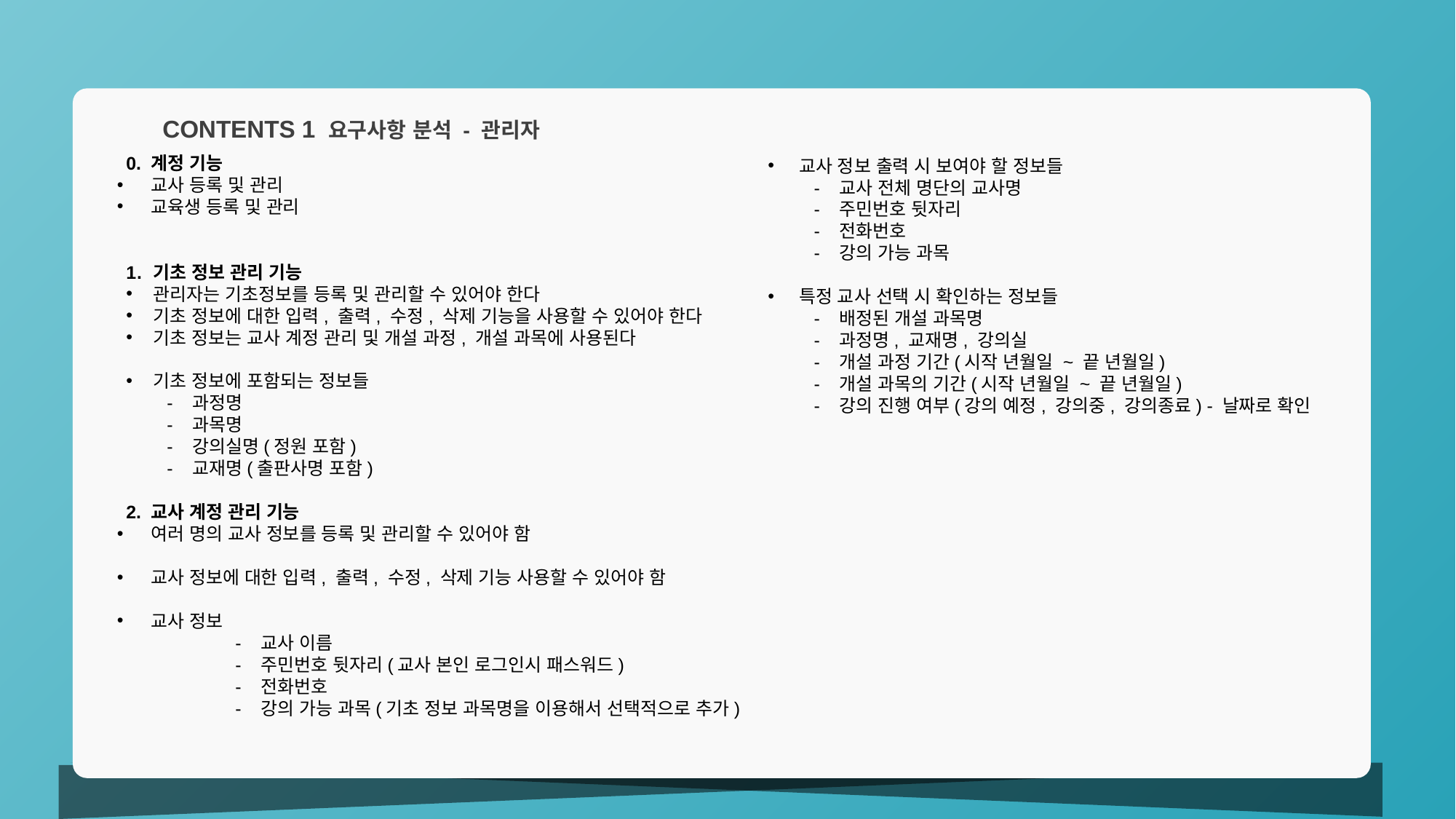

교사 정보 출력 시 보여야 할 정보들
         -   교사 전체 명단의 교사명
         -   주민번호 뒷자리
         -   전화번호
         -   강의 가능 과목

    특정 교사 선택 시 확인하는 정보들
         -   배정된 개설 과목명
         -   과정명, 교재명, 강의실
         -   개설 과정 기간(시작 년월일 ~ 끝 년월일)
         -   개설 과목의 기간(시작 년월일 ~ 끝 년월일)
         -   강의 진행 여부(강의 예정, 강의중, 강의종료) - 날짜로 확인

CONTENTS 1 요구사항 분석 - 관리자

0. 계정 기능
    교사 등록 및 관리
    교육생 등록 및 관리

기초 정보 관리 기능
관리자는 기초정보를 등록 및 관리할 수 있어야 한다
기초 정보에 대한 입력, 출력, 수정, 삭제 기능을 사용할 수 있어야 한다
기초 정보는 교사 계정 관리 및 개설 과정, 개설 과목에 사용된다

기초 정보에 포함되는 정보들
        -   과정명
        -   과목명
        -   강의실명(정원 포함)
        -   교재명(출판사명 포함)

2. 교사 계정 관리 기능
    여러 명의 교사 정보를 등록 및 관리할 수 있어야 함

    교사 정보에 대한 입력, 출력, 수정, 삭제 기능 사용할 수 있어야 함

    교사 정보
	-   교사 이름
	-   주민번호 뒷자리(교사 본인 로그인시 패스워드)
	-   전화번호
	-   강의 가능 과목(기초 정보 과목명을 이용해서 선택적으로 추가)